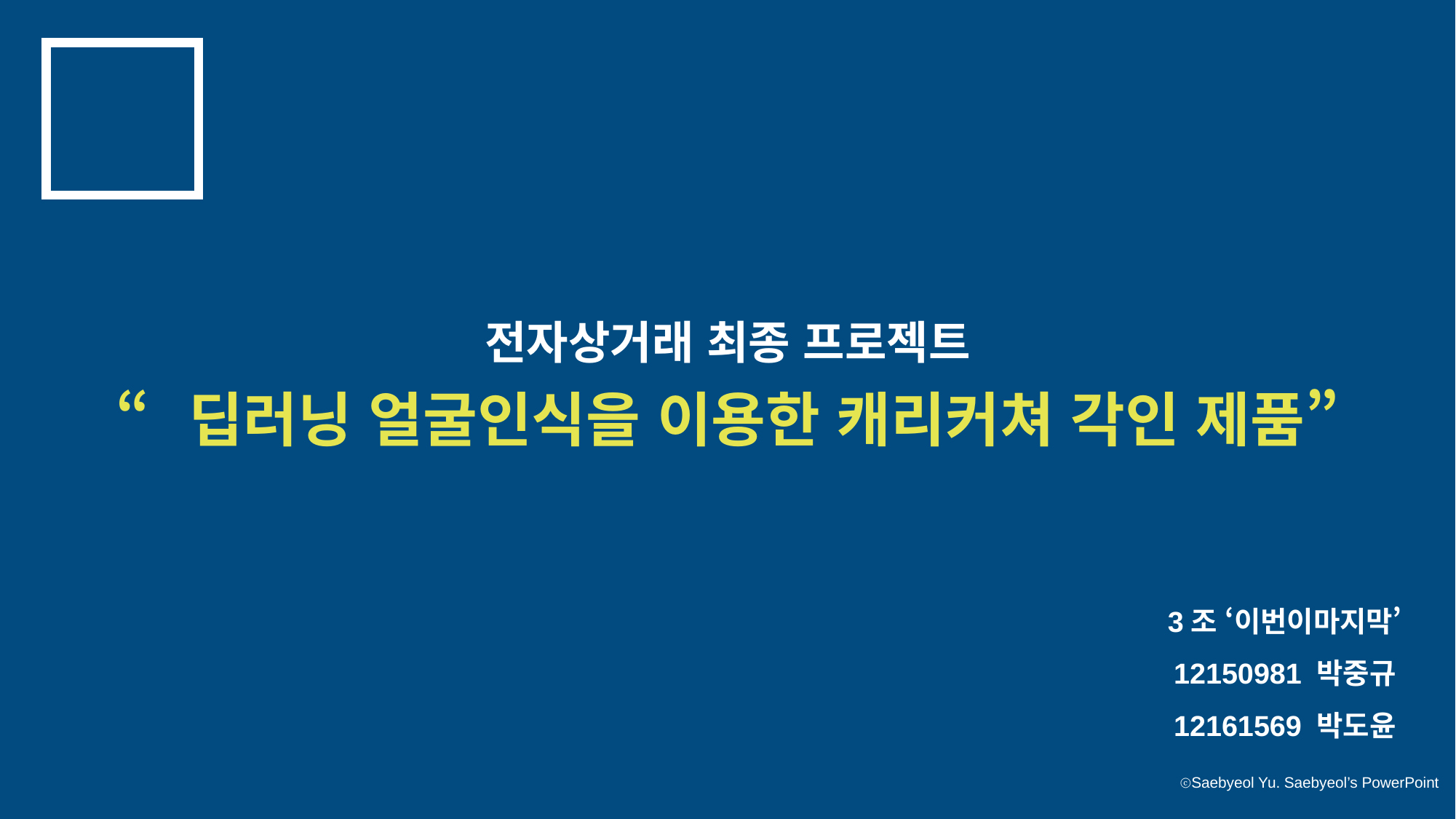

전자상거래 최종 프로젝트

“딥러닝 얼굴인식을 이용한 캐리커쳐 각인 제품”
3조 ‘이번이마지막’
12150981 박중규
12161569 박도윤